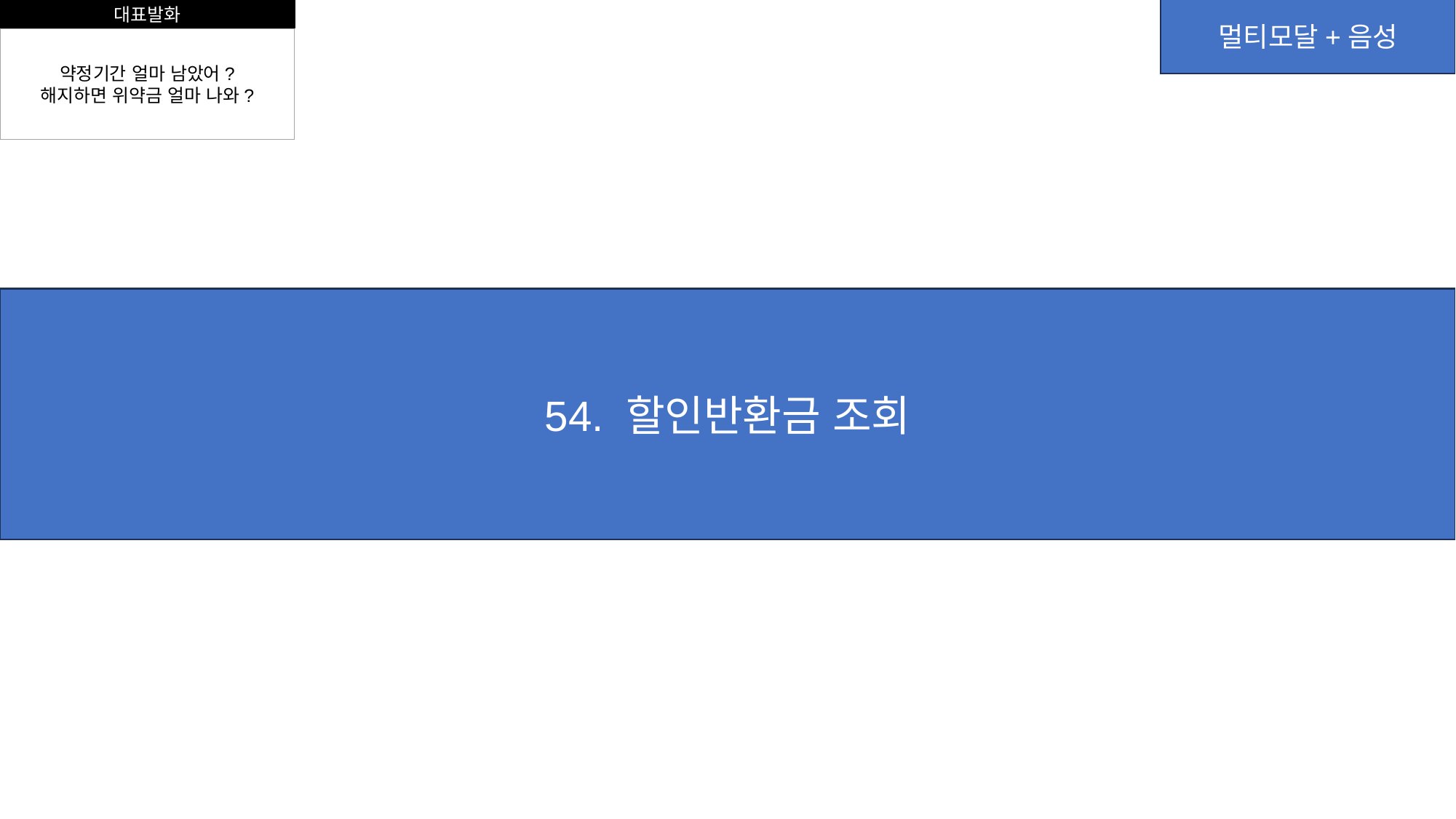

대표발화
멀티모달+음성
약정기간 얼마 남았어?
해지하면 위약금 얼마 나와?
54. 할인반환금 조회